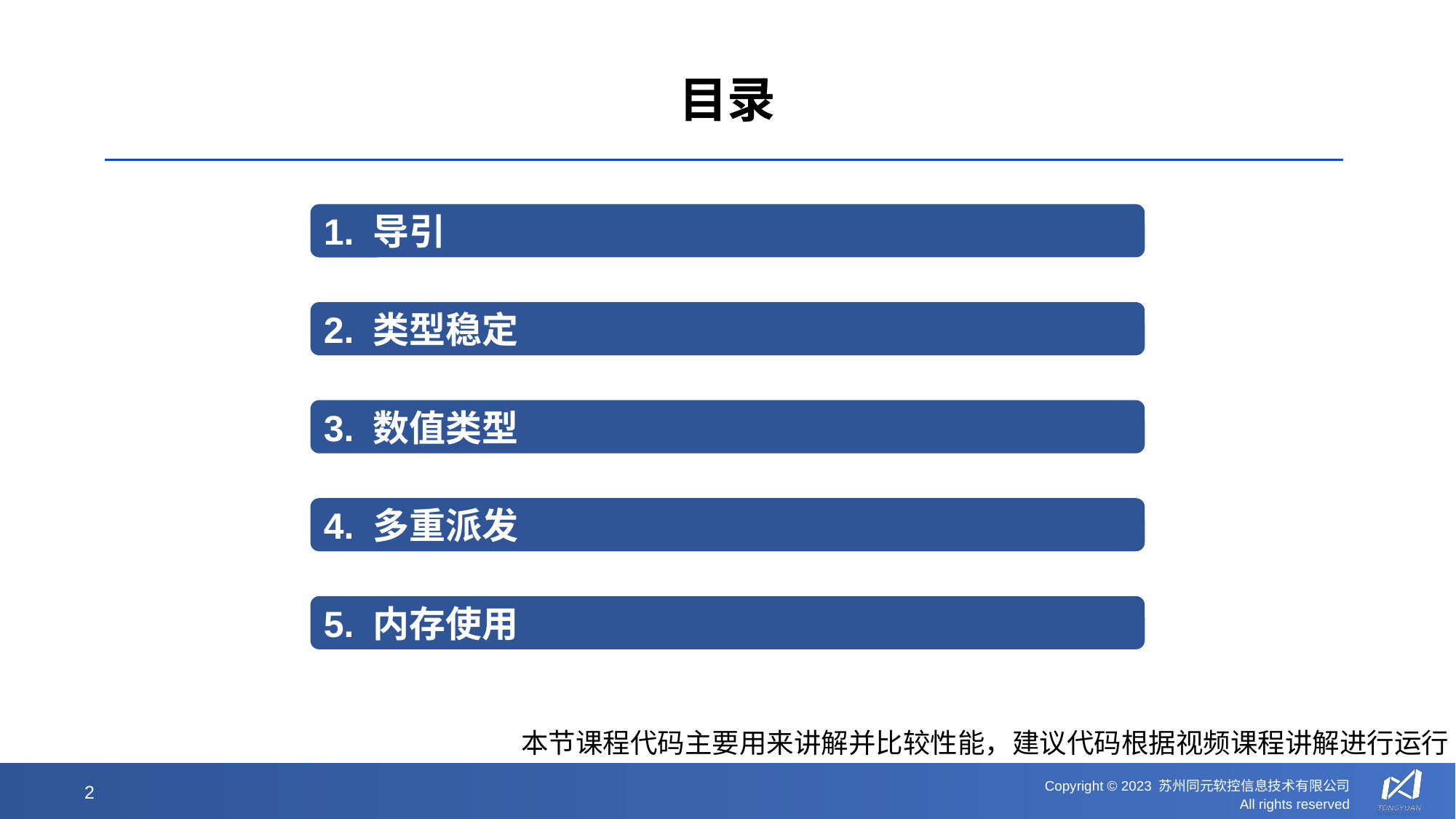

目录
1. 导引
2. 类型稳定
3. 数值类型
4. 多重派发
5. 内存使用
本节课程代码主要用来讲解并比较性能，建议代码根据视频课程讲解进行运行